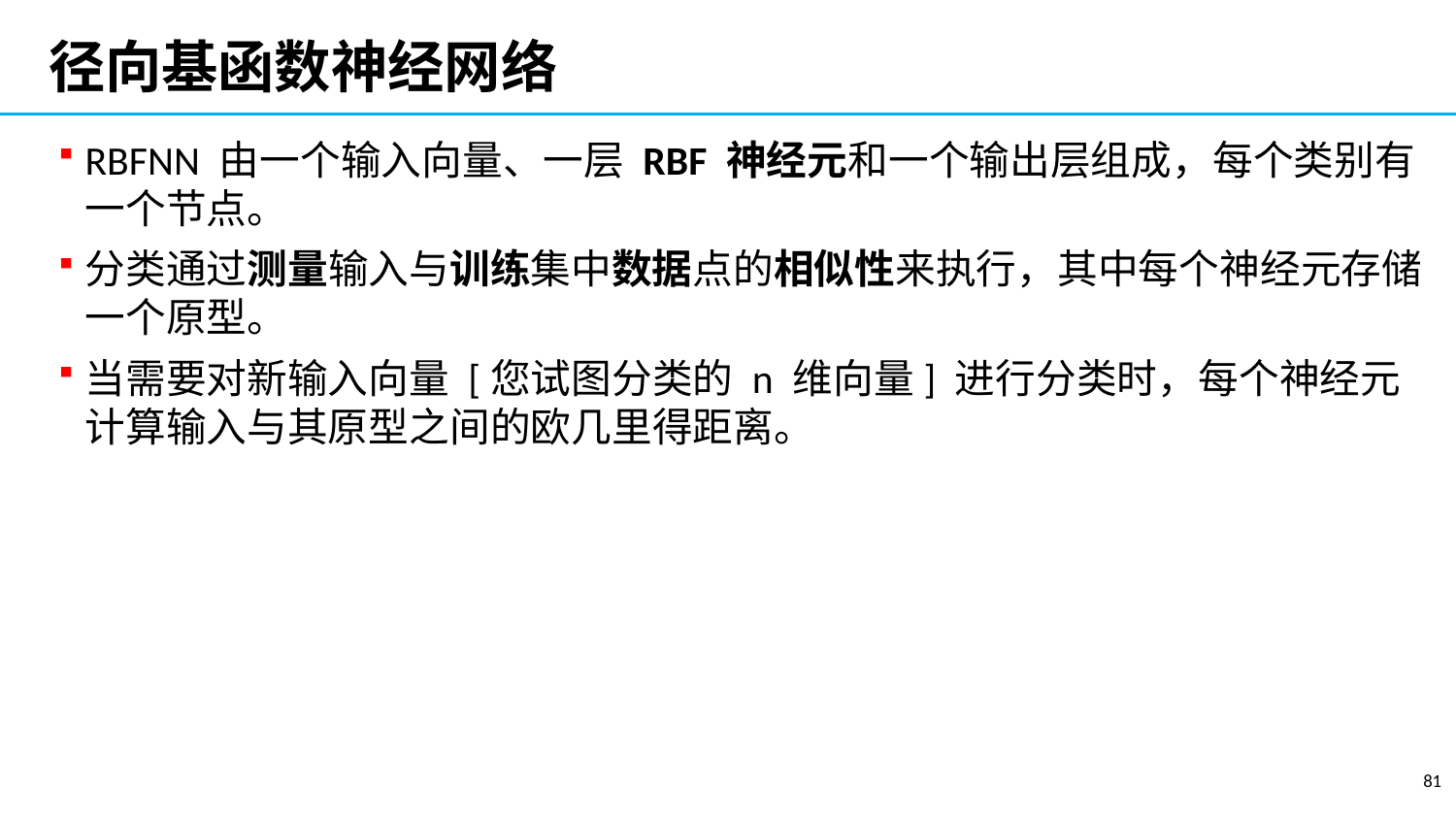

# 径向基函数神经网络
RBFNN 由一个输入向量、一层 RBF 神经元和一个输出层组成，每个类别有一个节点。
分类通过测量输入与训练集中数据点的相似性来执行，其中每个神经元存储一个原型。
当需要对新输入向量 [您试图分类的 n 维向量] 进行分类时，每个神经元计算输入与其原型之间的欧几里得距离。

81